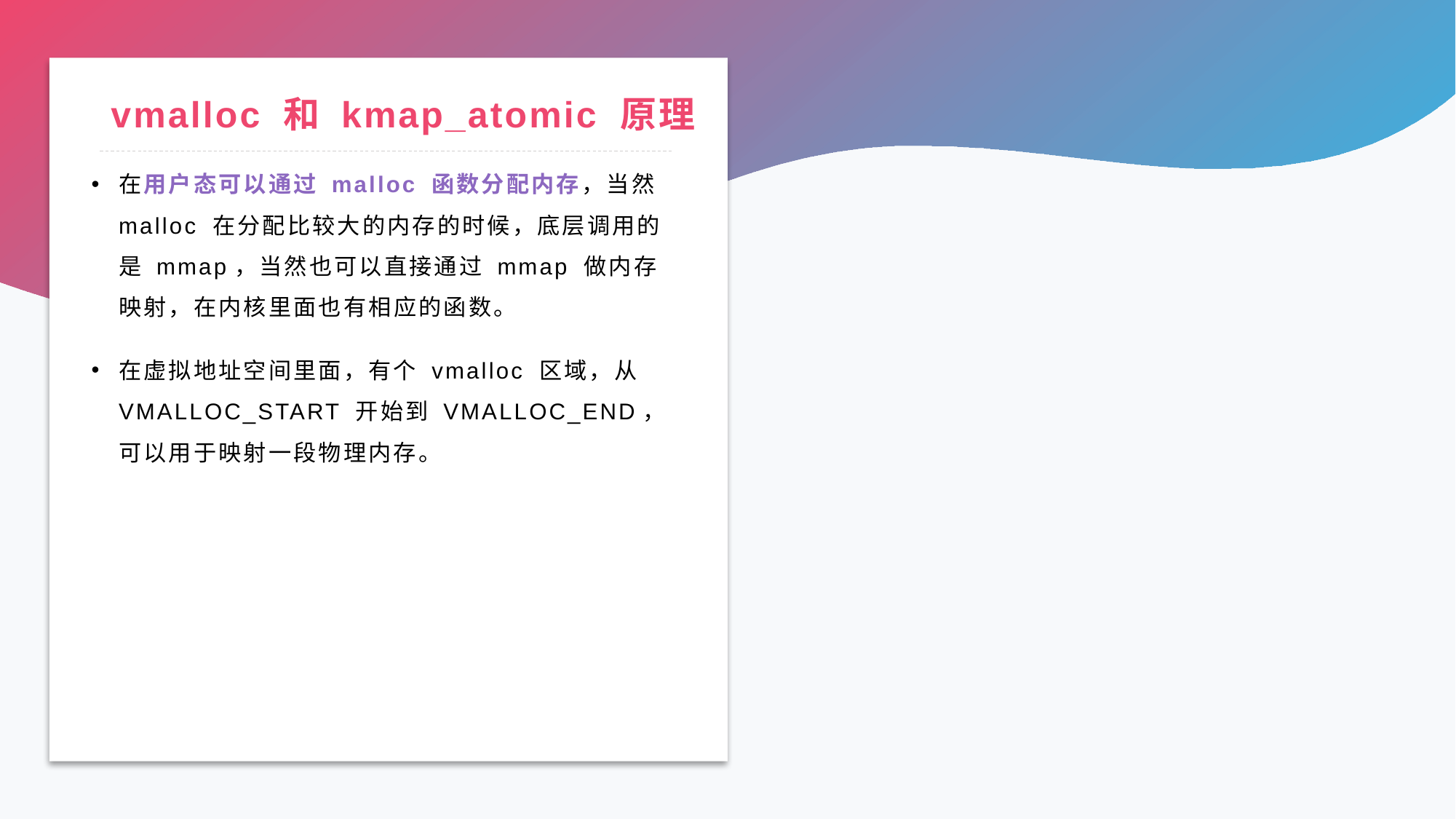

# vmalloc 和 kmap_atomic 原理
在用户态可以通过 malloc 函数分配内存，当然 malloc 在分配比较大的内存的时候，底层调用的是 mmap，当然也可以直接通过 mmap 做内存映射，在内核里面也有相应的函数。
在虚拟地址空间里面，有个 vmalloc 区域，从 VMALLOC_START 开始到 VMALLOC_END，可以用于映射一段物理内存。